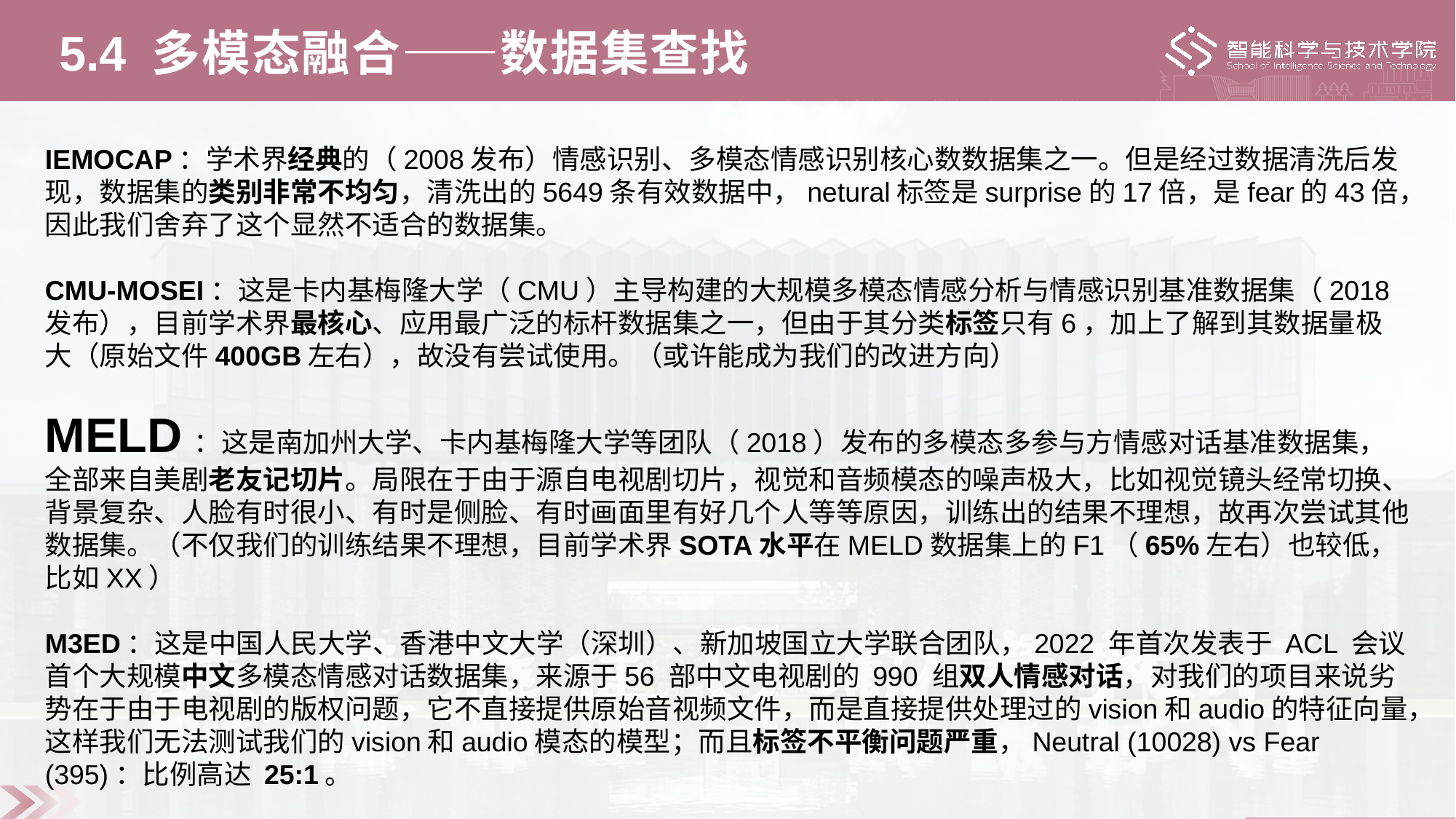

5.4 多模态融合——数据集查找
IEMOCAP：学术界经典的（2008发布）情感识别、多模态情感识别核心数数据集之一。但是经过数据清洗后发现，数据集的类别非常不均匀，清洗出的5649条有效数据中，netural标签是surprise的17倍，是fear的43倍，因此我们舍弃了这个显然不适合的数据集。

CMU-MOSEI：这是卡内基梅隆大学（CMU）主导构建的大规模多模态情感分析与情感识别基准数据集（2018发布），目前学术界最核心、应用最广泛的标杆数据集之一，但由于其分类标签只有6，加上了解到其数据量极大（原始文件400GB左右），故没有尝试使用。（或许能成为我们的改进方向）

MELD：这是南加州大学、卡内基梅隆大学等团队（2018）发布的多模态多参与方情感对话基准数据集，全部来自美剧老友记切片。局限在于由于源自电视剧切片，视觉和音频模态的噪声极大，比如视觉镜头经常切换、背景复杂、人脸有时很小、有时是侧脸、有时画面里有好几个人等等原因，训练出的结果不理想，故再次尝试其他数据集。（不仅我们的训练结果不理想，目前学术界SOTA水平在MELD数据集上的F1（65%左右）也较低，比如XX）

M3ED：这是中国人民大学、香港中文大学（深圳）、新加坡国立大学联合团队，2022 年首次发表于 ACL 会议首个大规模中文多模态情感对话数据集，来源于56 部中文电视剧的 990 组双人情感对话，对我们的项目来说劣势在于由于电视剧的版权问题，它不直接提供原始音视频文件，而是直接提供处理过的vision和audio的特征向量，这样我们无法测试我们的vision和audio模态的模型；而且标签不平衡问题严重，Neutral (10028) vs Fear (395)：比例高达 25:1。
21